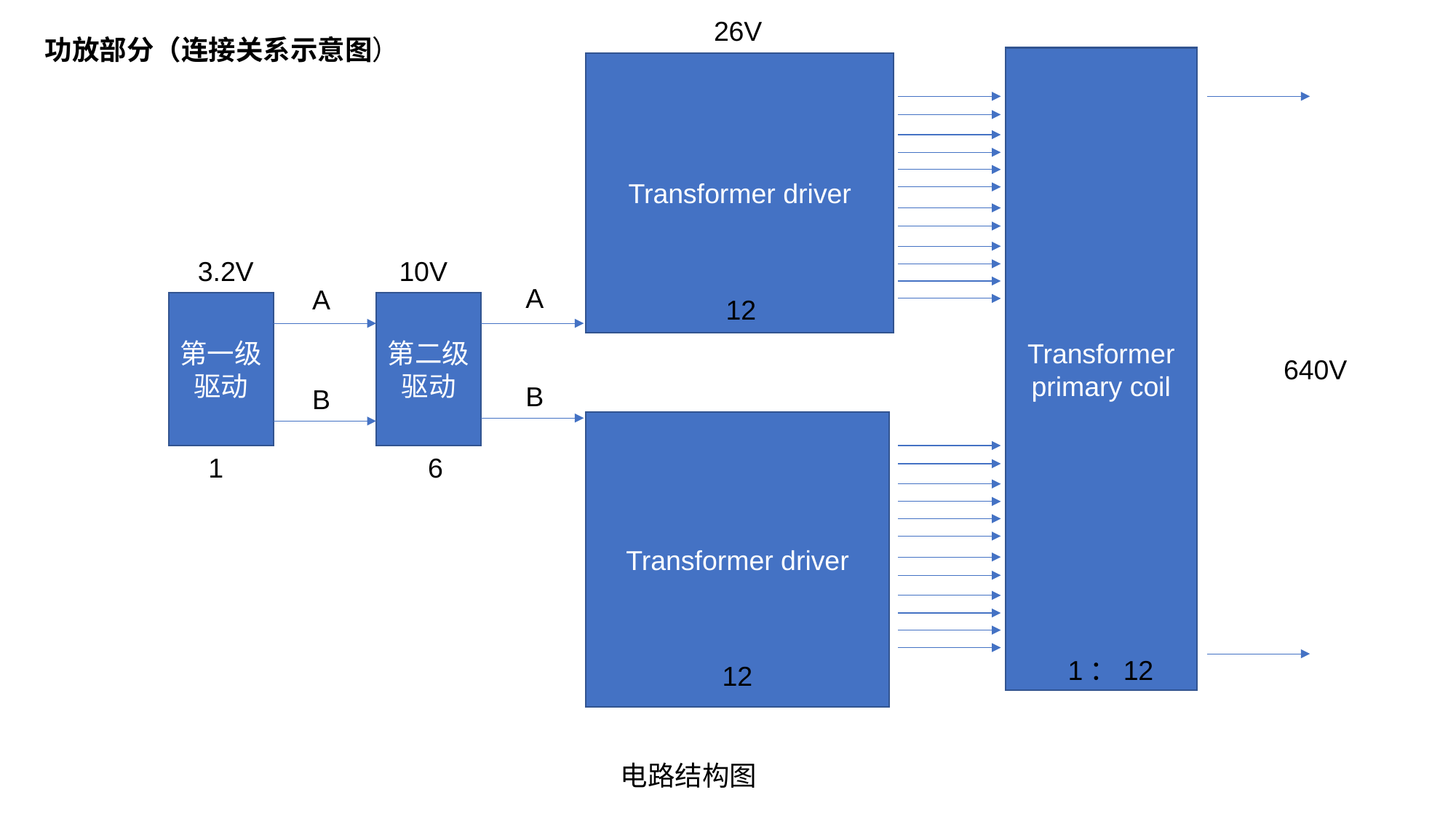

26V
功放部分（连接关系示意图）
Transformer
primary coil
Transformer driver
3.2V
10V
A
A
12
第一级驱动
第二级驱动
640V
B
B
Transformer driver
1
6
1：12
12
电路结构图